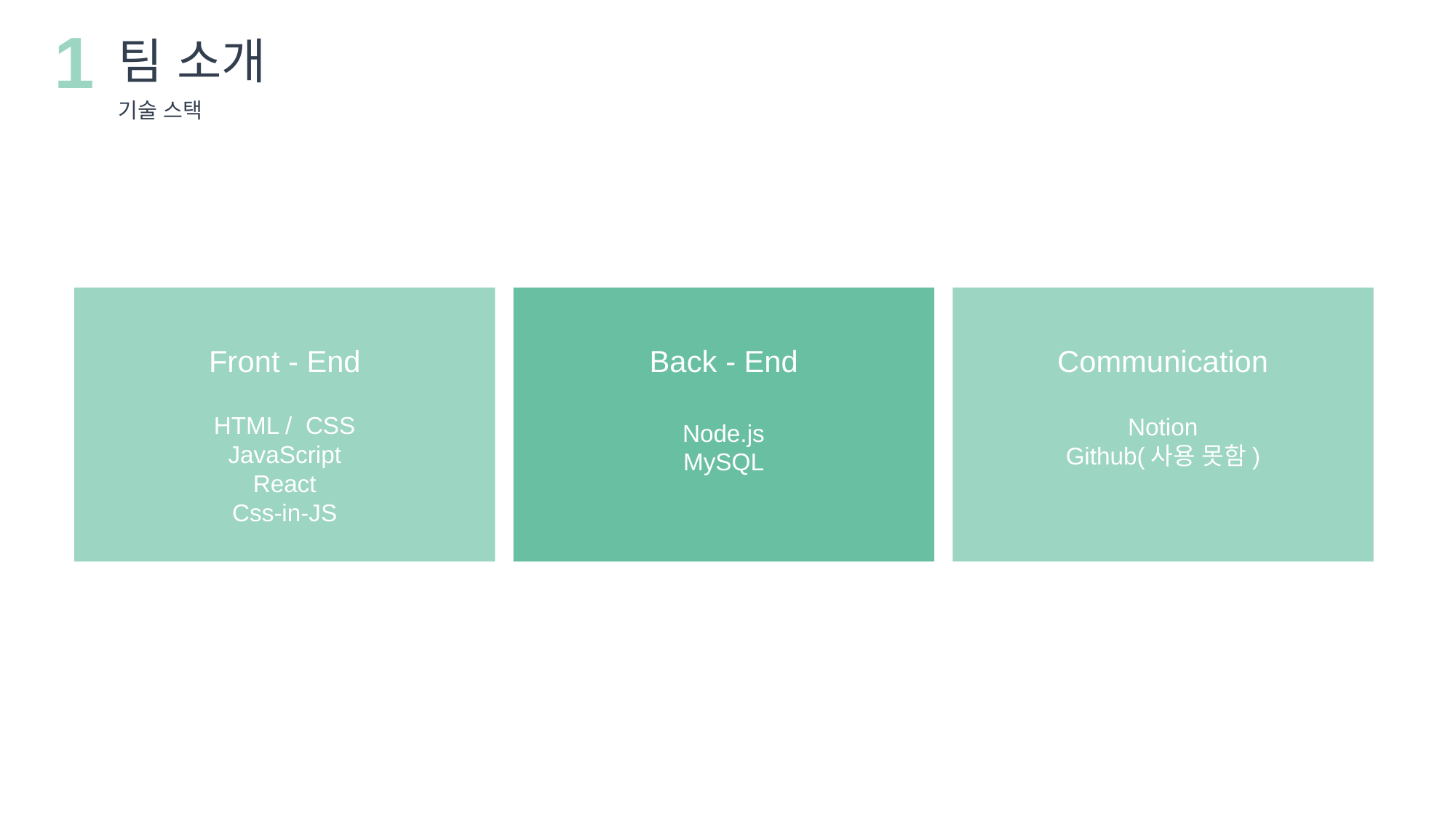

1
팀 소개
기술 스택

Front - End
Communication
Back - End
HTML /  CSS
JavaScript
React
Css-in-JS
Notion
Github(사용 못함)
Node.js
MySQL